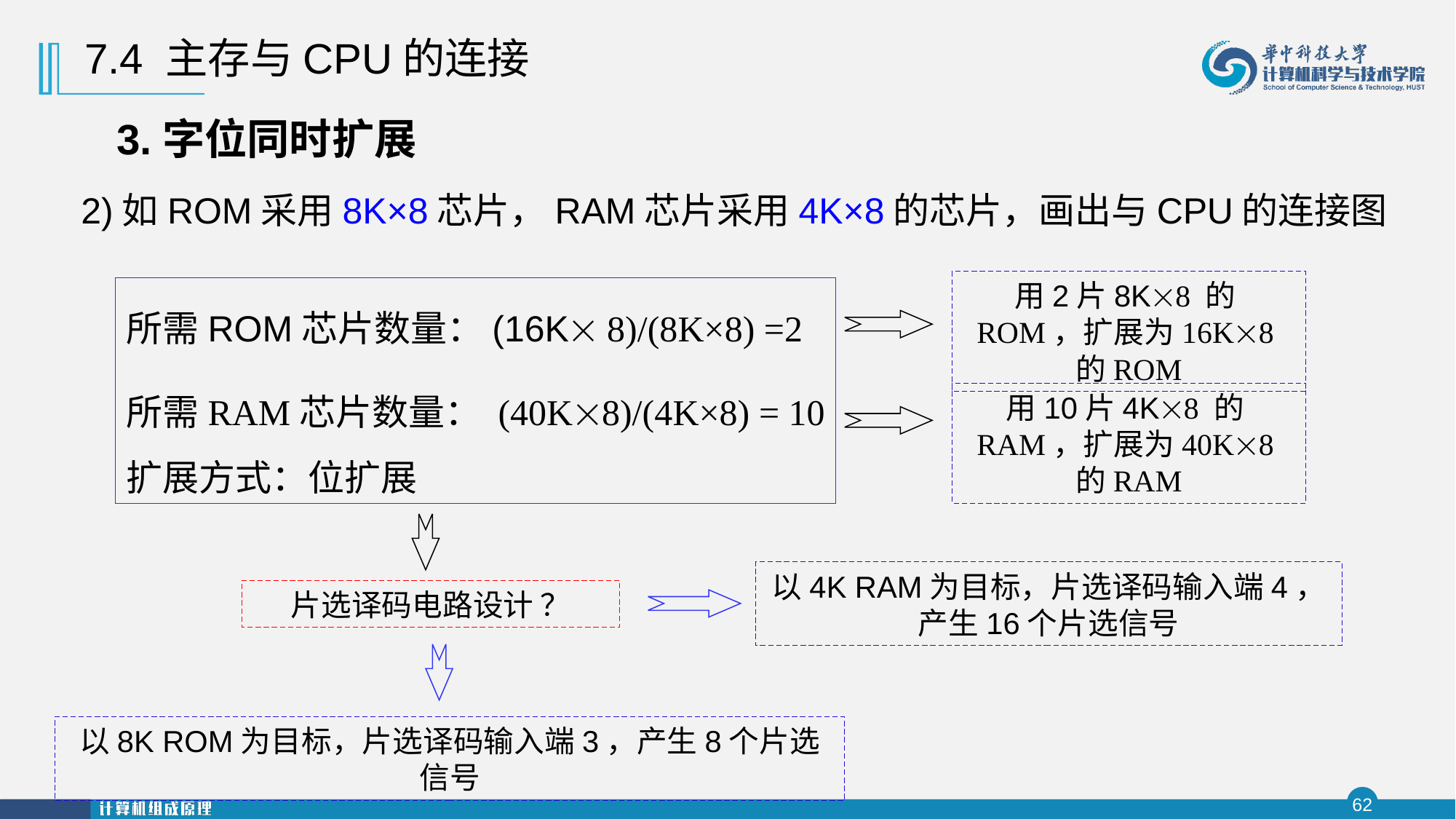

7.4 主存与CPU的连接
# 3.字位同时扩展
2)如ROM采用8K×8芯片，RAM芯片采用4K×8的芯片，画出与CPU的连接图
用2片8K×8 的ROM，扩展为16K×8的ROM
所需ROM芯片数量：(16K× 8)/(8K×8) =2
所需RAM芯片数量： (40K×8)/(4K×8) = 10
扩展方式：位扩展

用10片4K×8 的RAM，扩展为40K×8的RAM

以4K RAM为目标，片选译码输入端4，产生16个片选信号
片选译码电路设计 ？

以8K ROM为目标，片选译码输入端3，产生8个片选信号